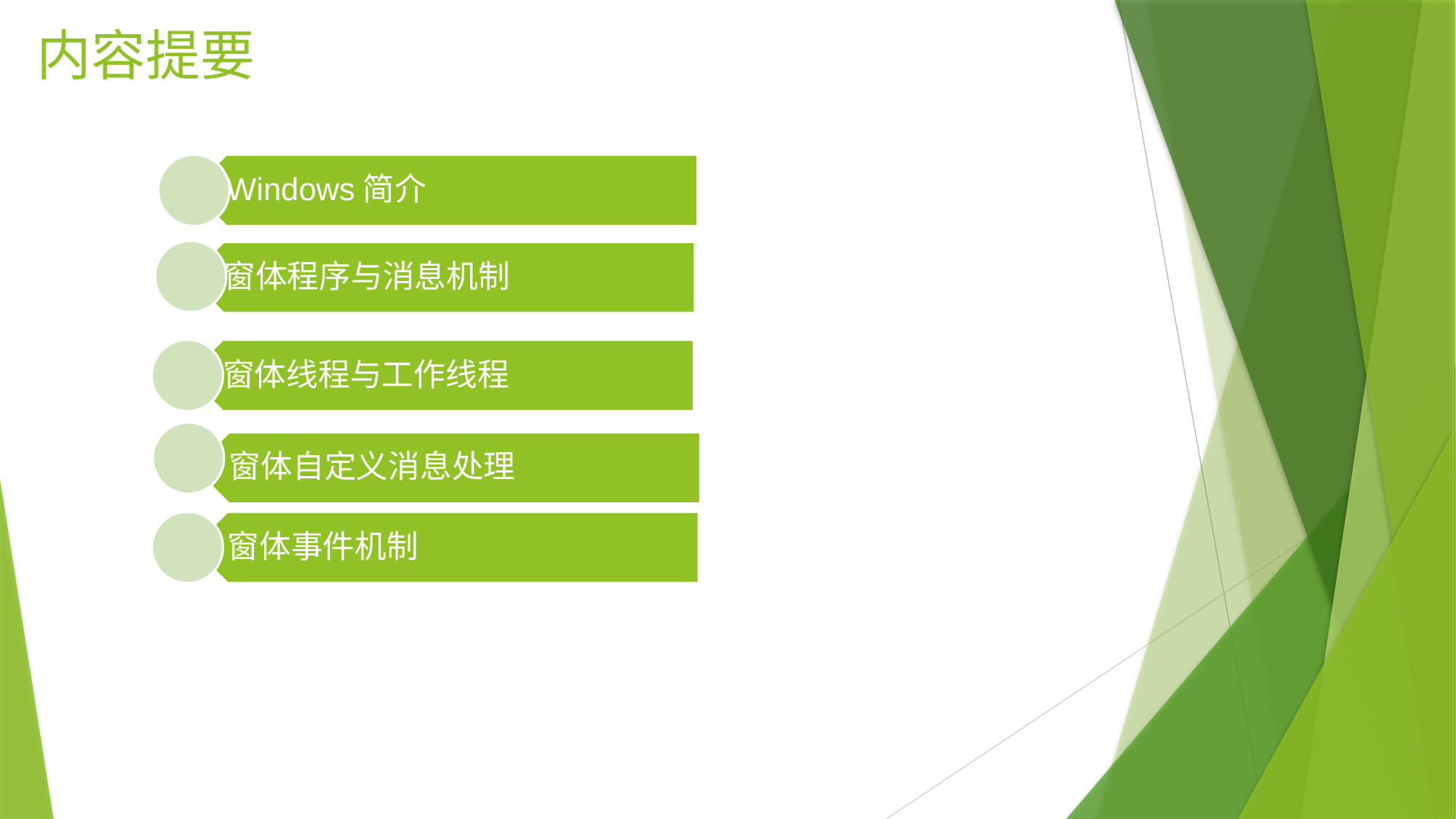

# 内容提要
Windows简介
窗体程序与消息机制
窗体线程与工作线程
窗体自定义消息处理
窗体事件机制